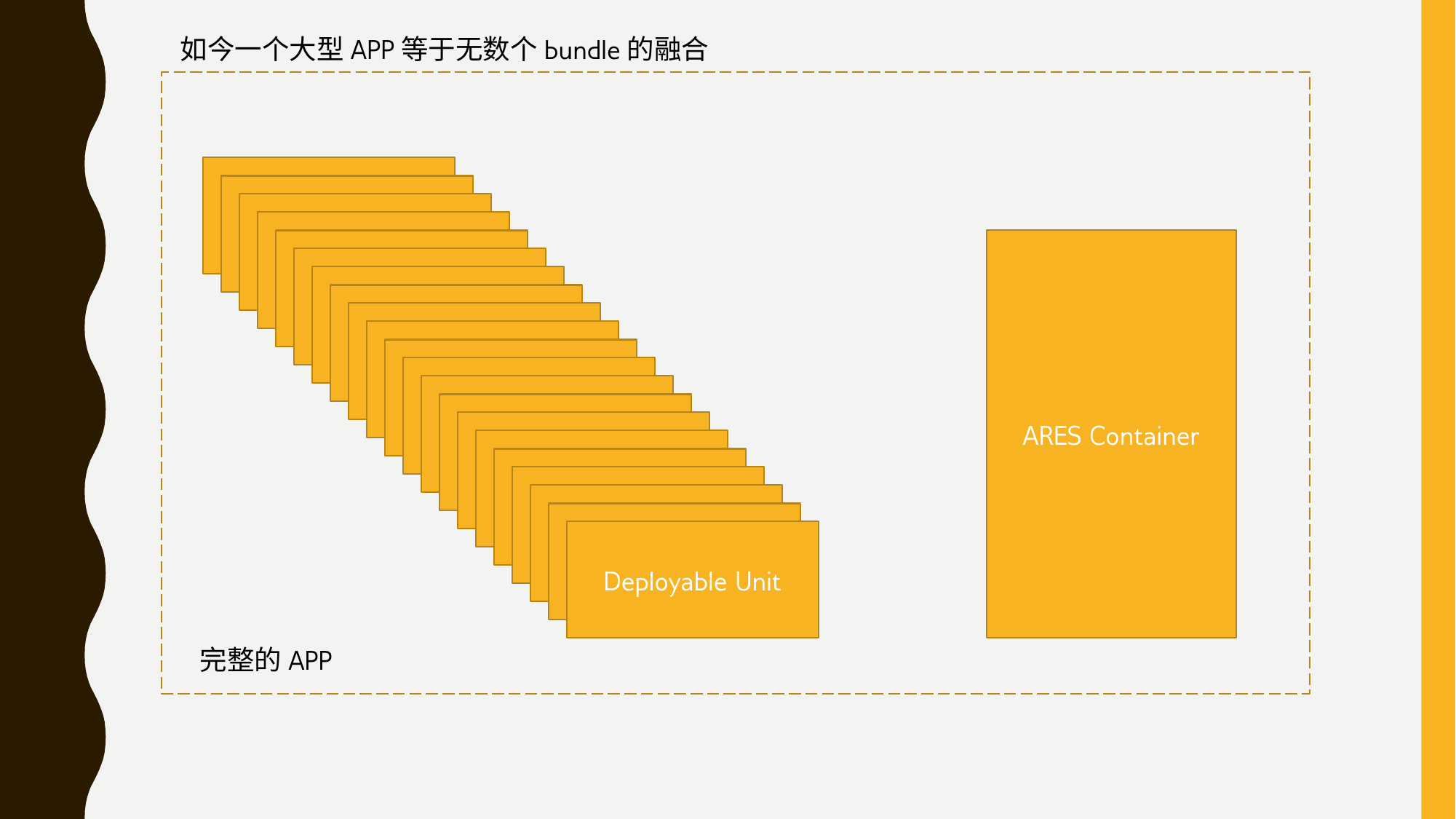

如今一个大型APP等于无数个bundle的融合

Deployable Unit
Deployable Unit
Deployable Unit
Deployable Unit
ARES Container
Deployable Unit
Deployable Unit
Deployable Unit
Deployable Unit
Deployable Unit
Deployable Unit
Deployable Unit
Deployable Unit
Deployable Unit
Deployable Unit
Deployable Unit
Deployable Unit
Deployable Unit
Deployable Unit
Deployable Unit
Deployable Unit
Deployable Unit
完整的APP